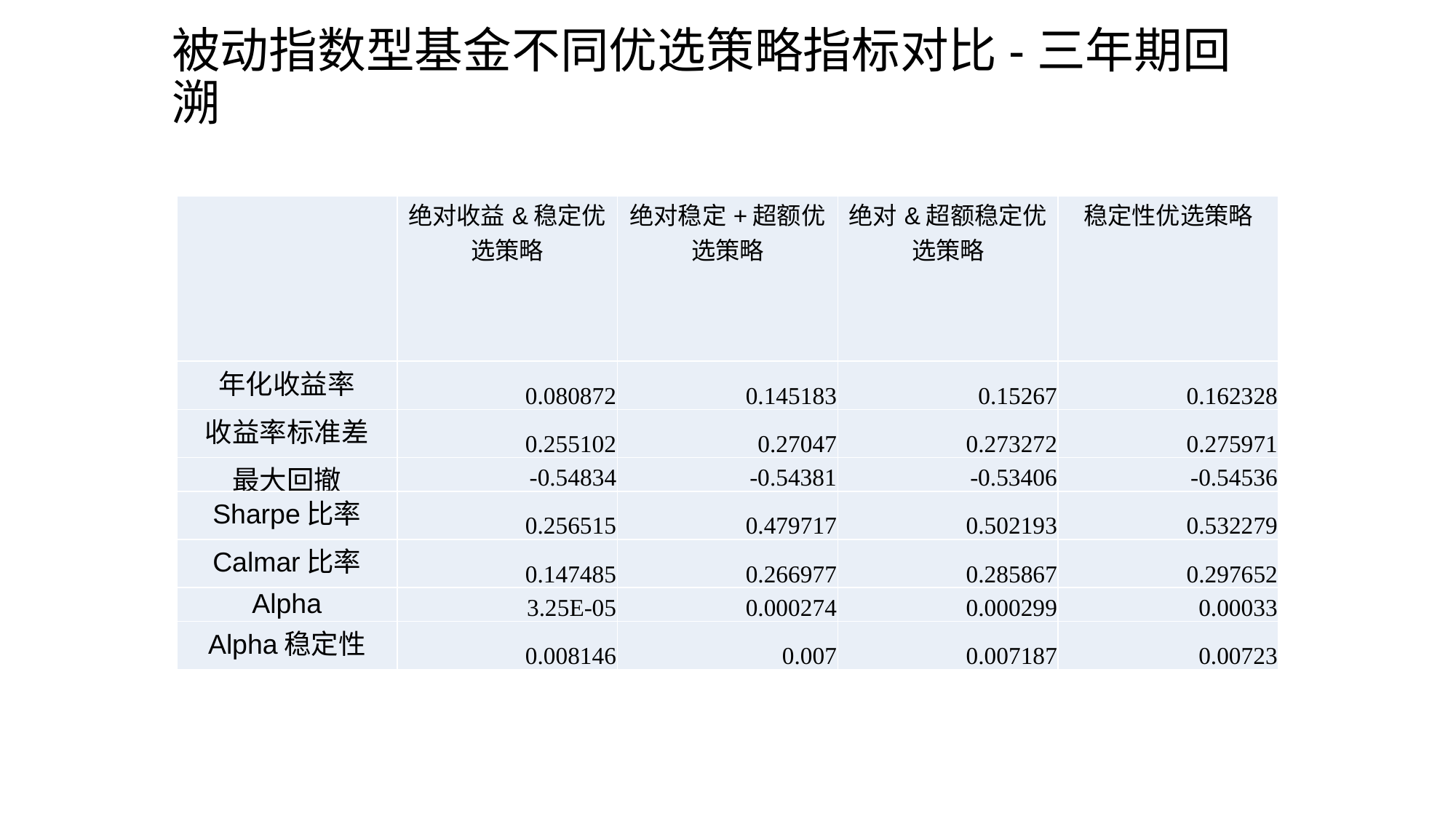

# 被动指数型基金不同优选策略指标对比-三年期回溯
|  | 绝对收益&稳定优选策略 | 绝对稳定+超额优选策略 | 绝对&超额稳定优选策略 | 稳定性优选策略 |
| --- | --- | --- | --- | --- |
| 年化收益率 | 0.080872 | 0.145183 | 0.15267 | 0.162328 |
| 收益率标准差 | 0.255102 | 0.27047 | 0.273272 | 0.275971 |
| 最大回撤 | -0.54834 | -0.54381 | -0.53406 | -0.54536 |
| Sharpe比率 | 0.256515 | 0.479717 | 0.502193 | 0.532279 |
| Calmar比率 | 0.147485 | 0.266977 | 0.285867 | 0.297652 |
| Alpha | 3.25E-05 | 0.000274 | 0.000299 | 0.00033 |
| Alpha稳定性 | 0.008146 | 0.007 | 0.007187 | 0.00723 |